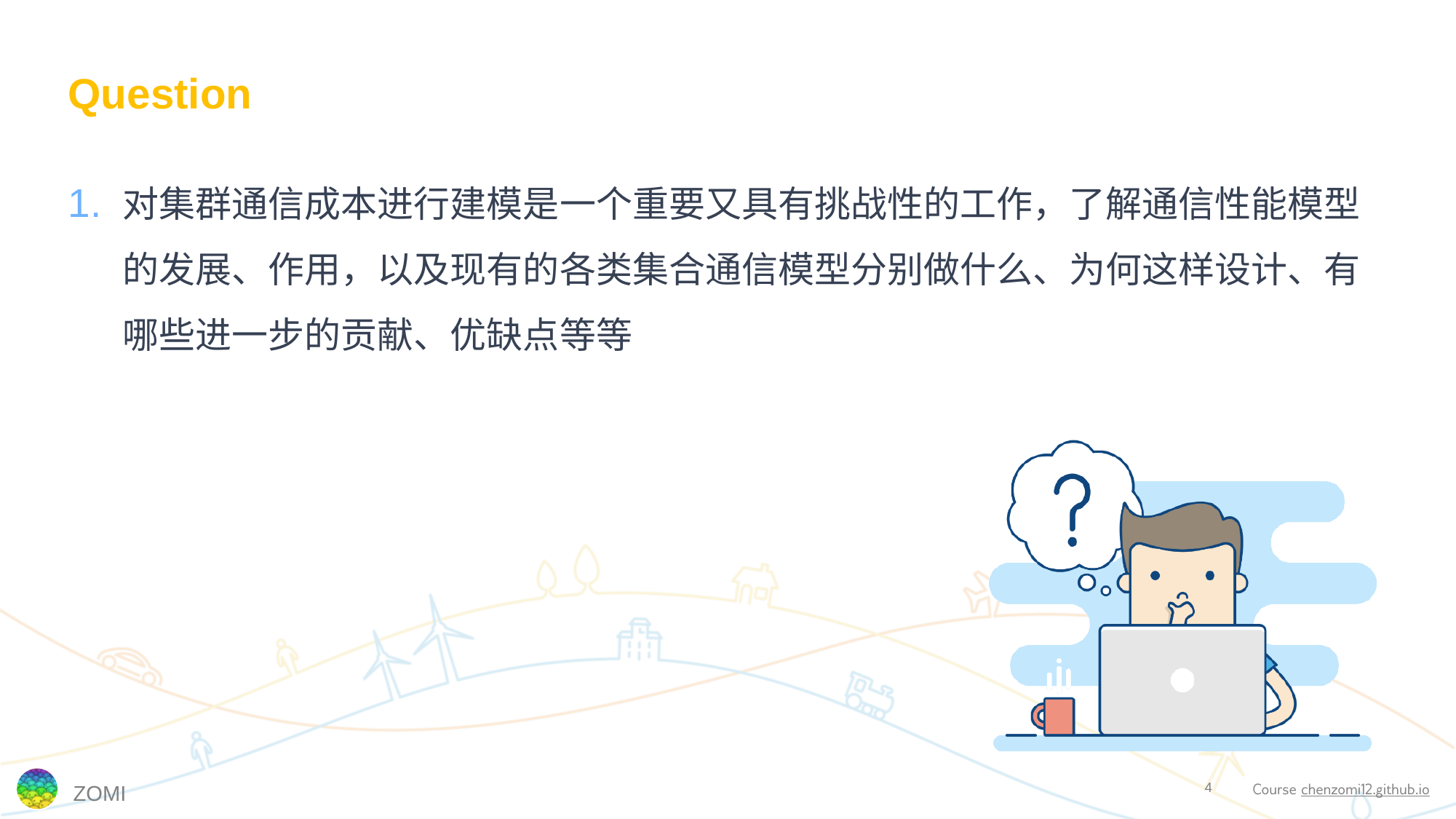

# Question
对集群通信成本进行建模是一个重要又具有挑战性的工作，了解通信性能模型的发展、作用，以及现有的各类集合通信模型分别做什么、为何这样设计、有哪些进一步的贡献、优缺点等等